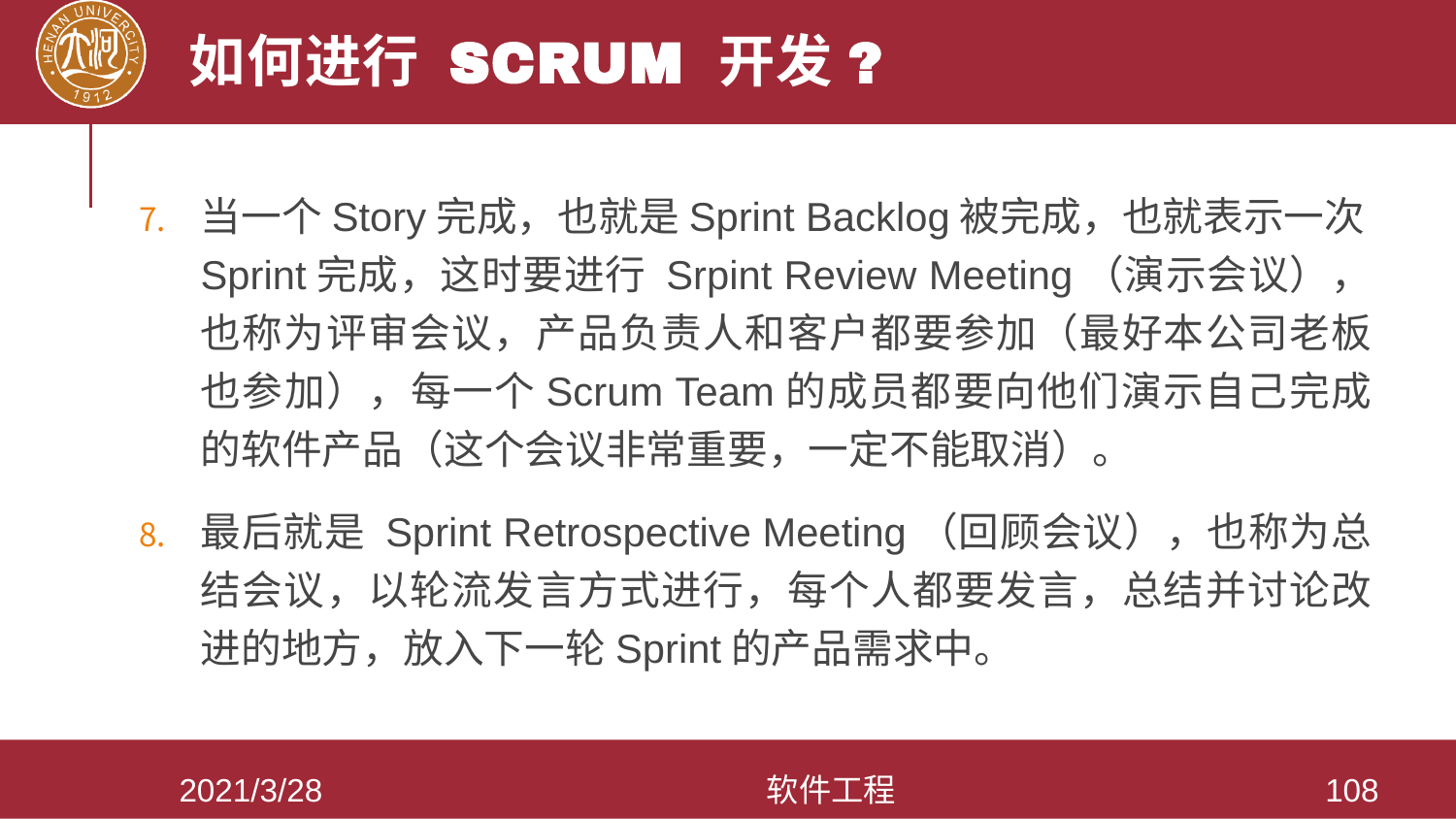

# 如何进行 Scrum 开发?
当一个Story完成，也就是Sprint Backlog被完成，也就表示一次Sprint完成，这时要进行 Srpint Review Meeting（演示会议），也称为评审会议，产品负责人和客户都要参加（最好本公司老板也参加），每一个Scrum Team的成员都要向他们演示自己完成的软件产品（这个会议非常重要，一定不能取消）。
最后就是 Sprint Retrospective Meeting（回顾会议），也称为总结会议，以轮流发言方式进行，每个人都要发言，总结并讨论改进的地方，放入下一轮Sprint的产品需求中。
2021/3/28
软件工程
108